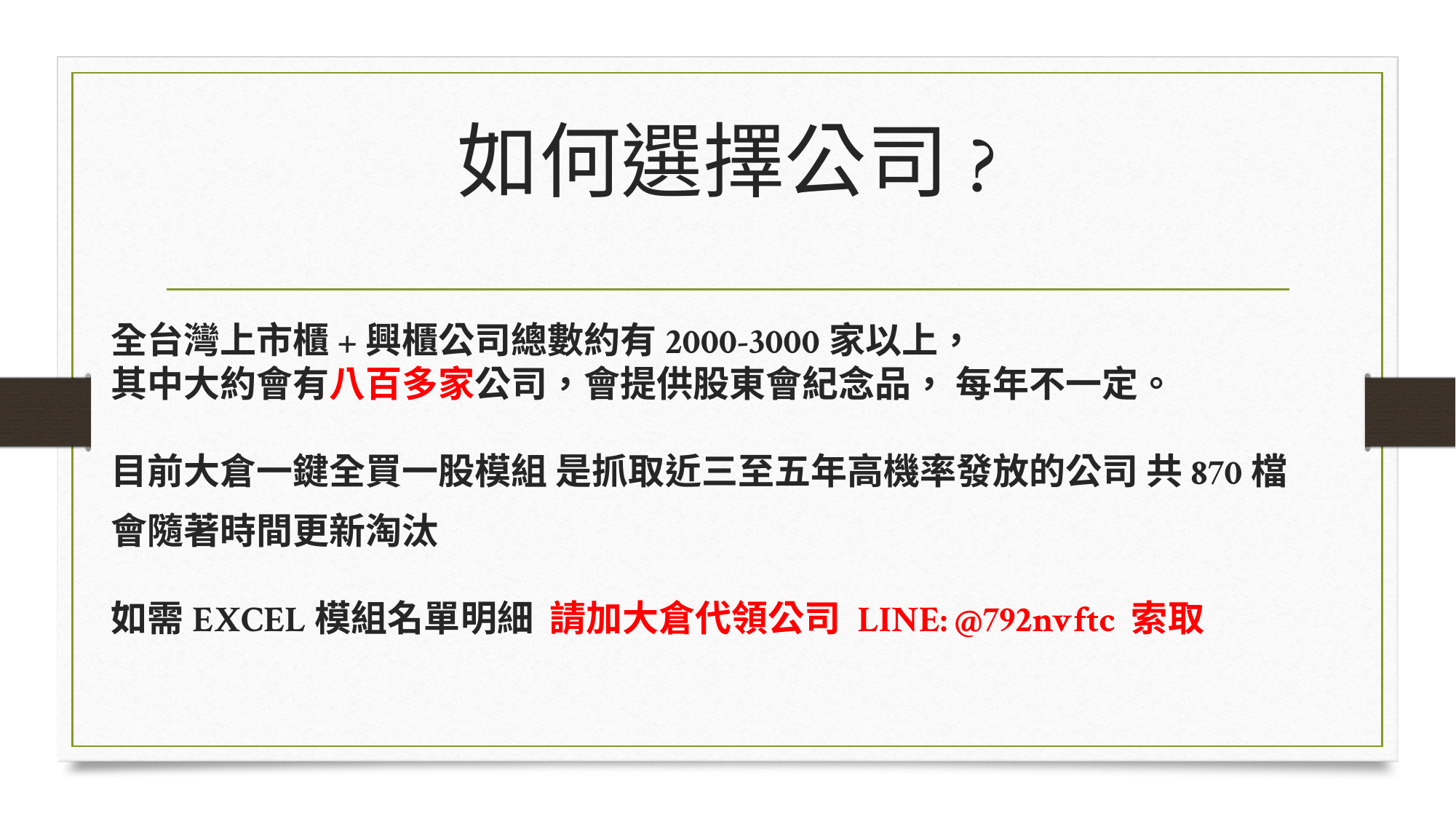

# 如何選擇公司?
全台灣上市櫃+興櫃公司總數約有2000-3000家以上，
其中大約會有八百多家公司，會提供股東會紀念品， 每年不一定。
目前大倉一鍵全買一股模組 是抓取近三至五年高機率發放的公司 共870檔
會隨著時間更新淘汰
如需EXCEL模組名單明細  請加大倉代領公司 LINE: @792nvftc 索取